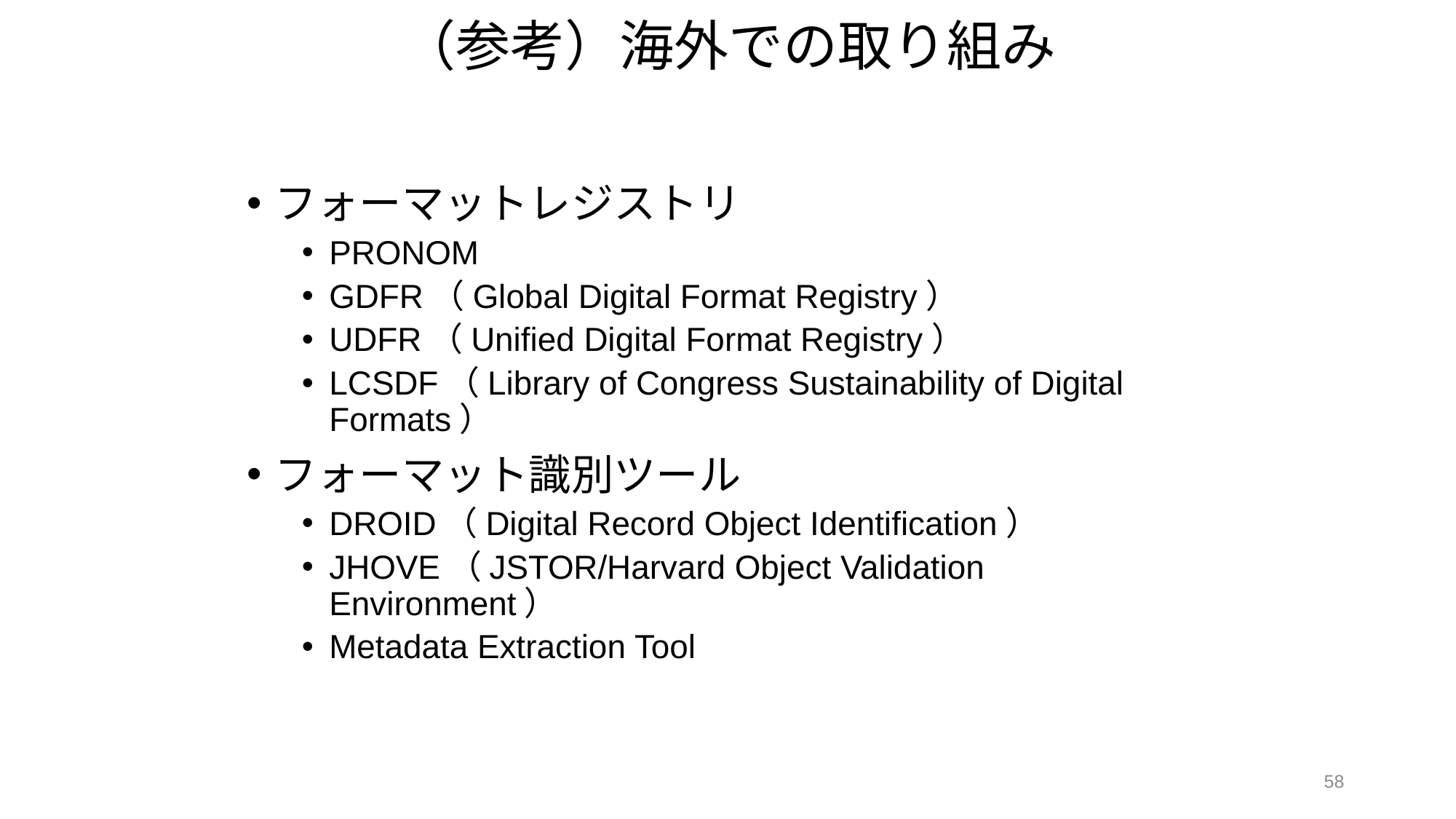

# （参考）海外での取り組み
フォーマットレジストリ
PRONOM
GDFR（Global Digital Format Registry）
UDFR（Unified Digital Format Registry）
LCSDF（Library of Congress Sustainability of Digital Formats）
フォーマット識別ツール
DROID（Digital Record Object Identification）
JHOVE（JSTOR/Harvard Object Validation Environment）
Metadata Extraction Tool

58